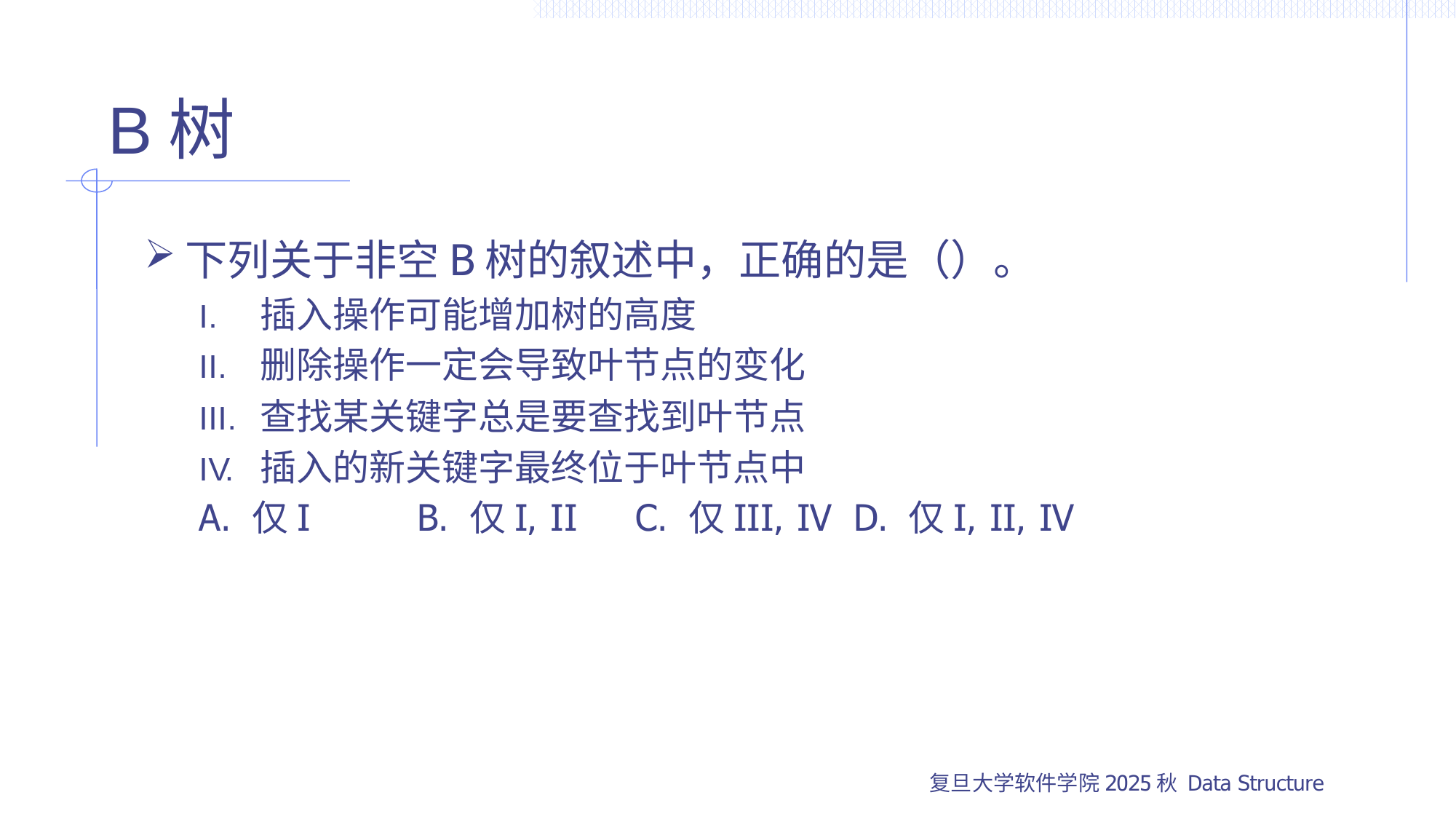

# B树
下列关于非空B树的叙述中，正确的是（）。
插入操作可能增加树的高度
删除操作一定会导致叶节点的变化
查找某关键字总是要查找到叶节点
插入的新关键字最终位于叶节点中
A. 仅I	B. 仅I, II	C. 仅III, IV	D. 仅I, II, IV